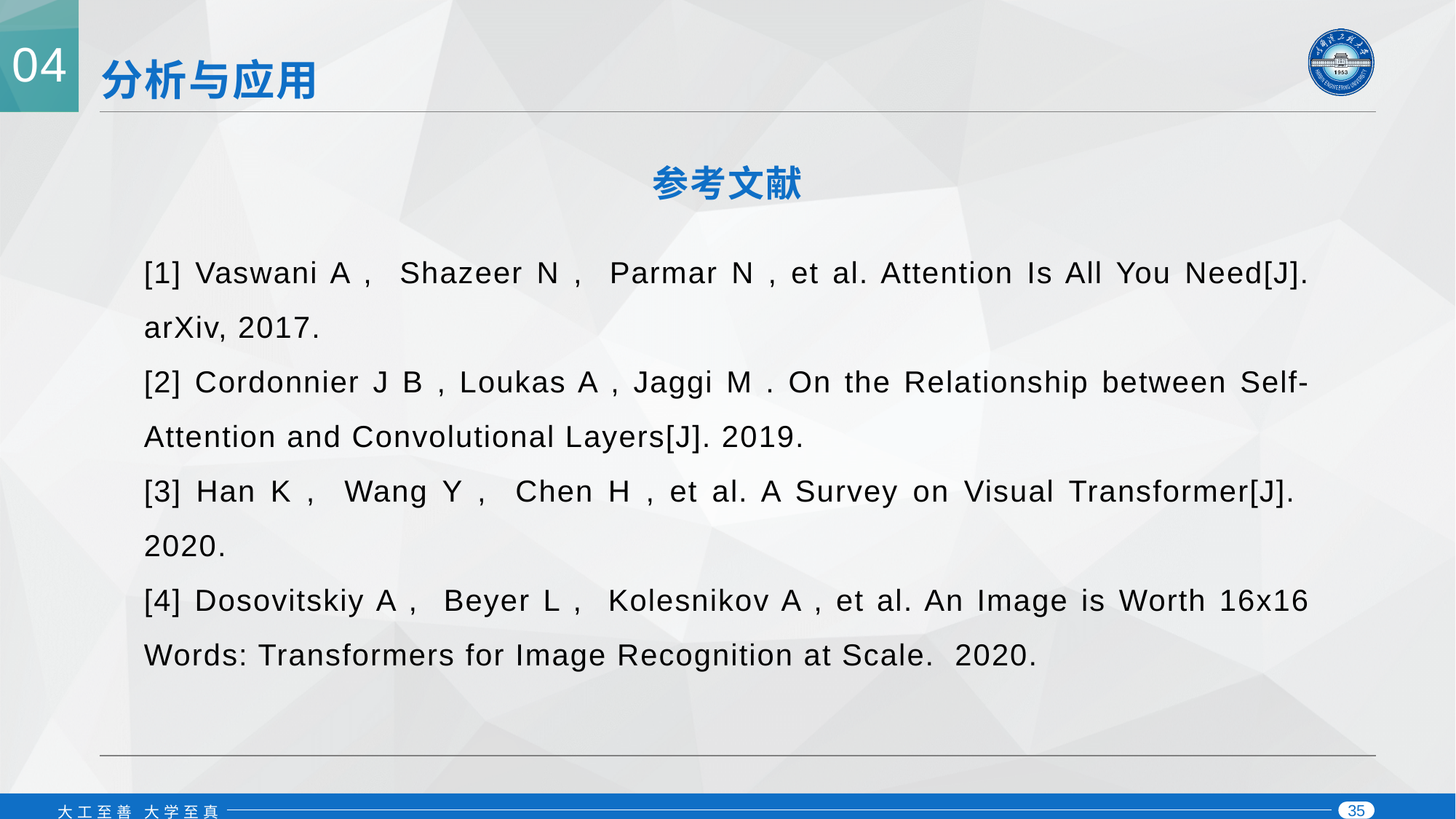

04
# 分析与应用
参考文献
[1] Vaswani A ,  Shazeer N ,  Parmar N , et al. Attention Is All You Need[J]. arXiv, 2017.
[2] Cordonnier J B , Loukas A , Jaggi M . On the Relationship between Self-Attention and Convolutional Layers[J]. 2019.
[3] Han K ,  Wang Y ,  Chen H , et al. A Survey on Visual Transformer[J].  2020.
[4] Dosovitskiy A ,  Beyer L ,  Kolesnikov A , et al. An Image is Worth 16x16 Words: Transformers for Image Recognition at Scale.  2020.